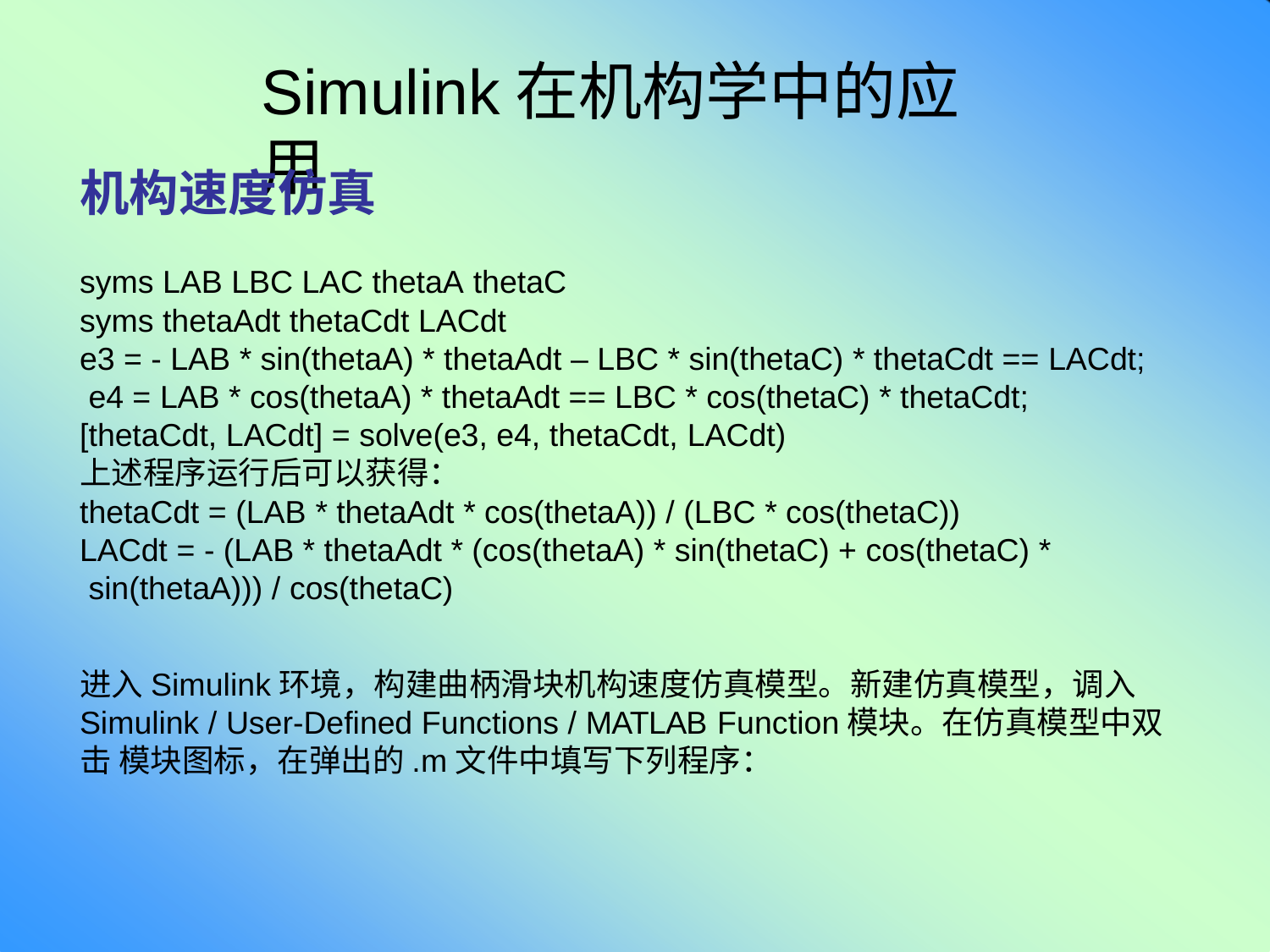

# Simulink在机构学中的应用
机构速度仿真
syms LAB LBC LAC thetaA thetaC
syms thetaAdt thetaCdt LACdt
e3 = - LAB * sin(thetaA) * thetaAdt – LBC * sin(thetaC) * thetaCdt == LACdt;  e4 = LAB * cos(thetaA) * thetaAdt == LBC * cos(thetaC) * thetaCdt;  [thetaCdt, LACdt] = solve(e3, e4, thetaCdt, LACdt)
上述程序运行后可以获得：
thetaCdt = (LAB * thetaAdt * cos(thetaA)) / (LBC * cos(thetaC))  LACdt = - (LAB * thetaAdt * (cos(thetaA) * sin(thetaC) + cos(thetaC) *  sin(thetaA))) / cos(thetaC)

进入Simulink环境，构建曲柄滑块机构速度仿真模型。新建仿真模型，调入 Simulink / User-Defined Functions / MATLAB Function模块。在仿真模型中双击 模块图标，在弹出的.m文件中填写下列程序：